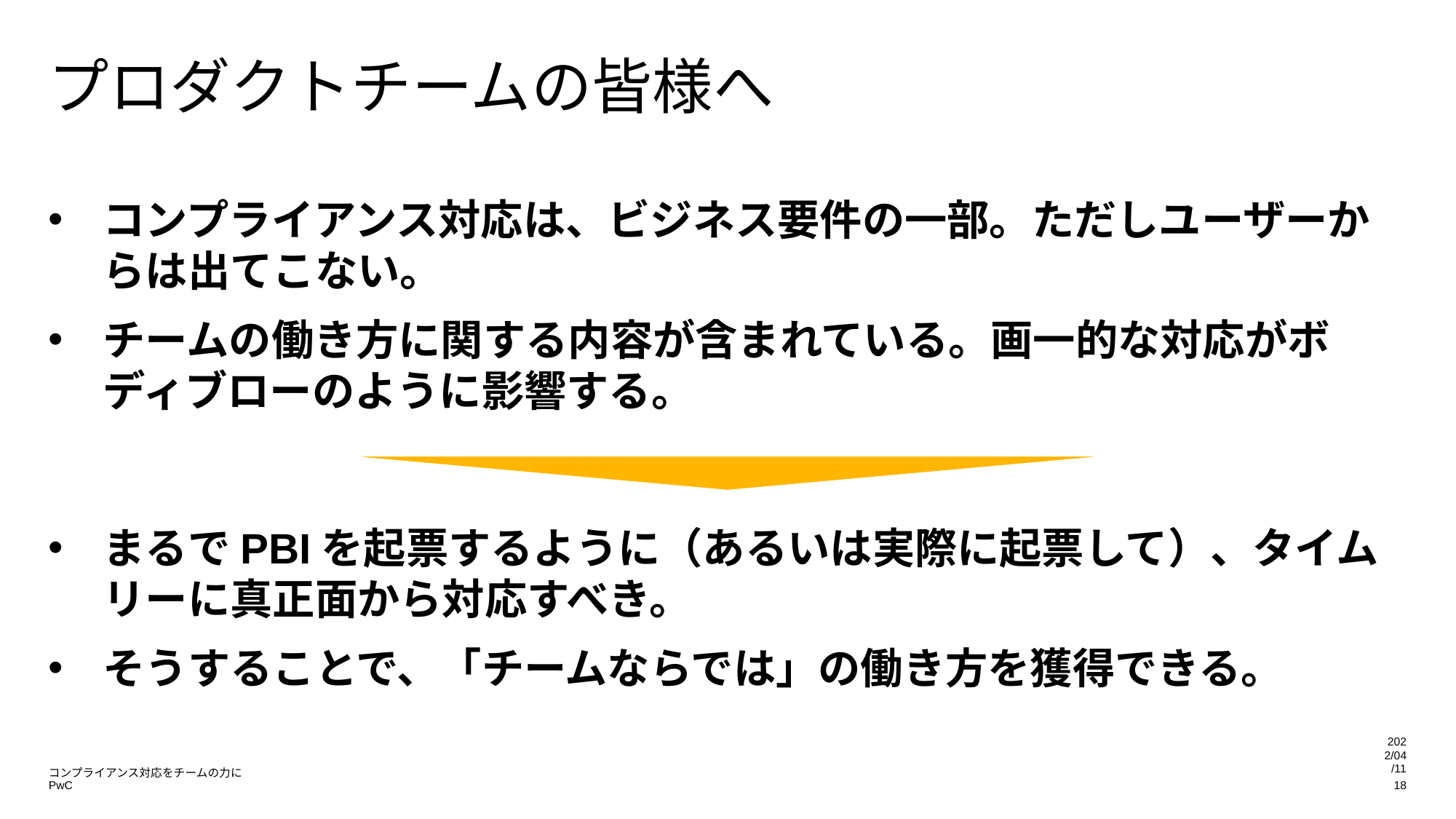

# プロダクトチームの皆様へ
コンプライアンス対応は、ビジネス要件の一部。ただしユーザーからは出てこない。
チームの働き方に関する内容が含まれている。画一的な対応がボディブローのように影響する。

まるでPBIを起票するように（あるいは実際に起票して）、タイムリーに真正面から対応すべき。
そうすることで、「チームならでは」の働き方を獲得できる。
2022/04/11
コンプライアンス対応をチームの力に
18